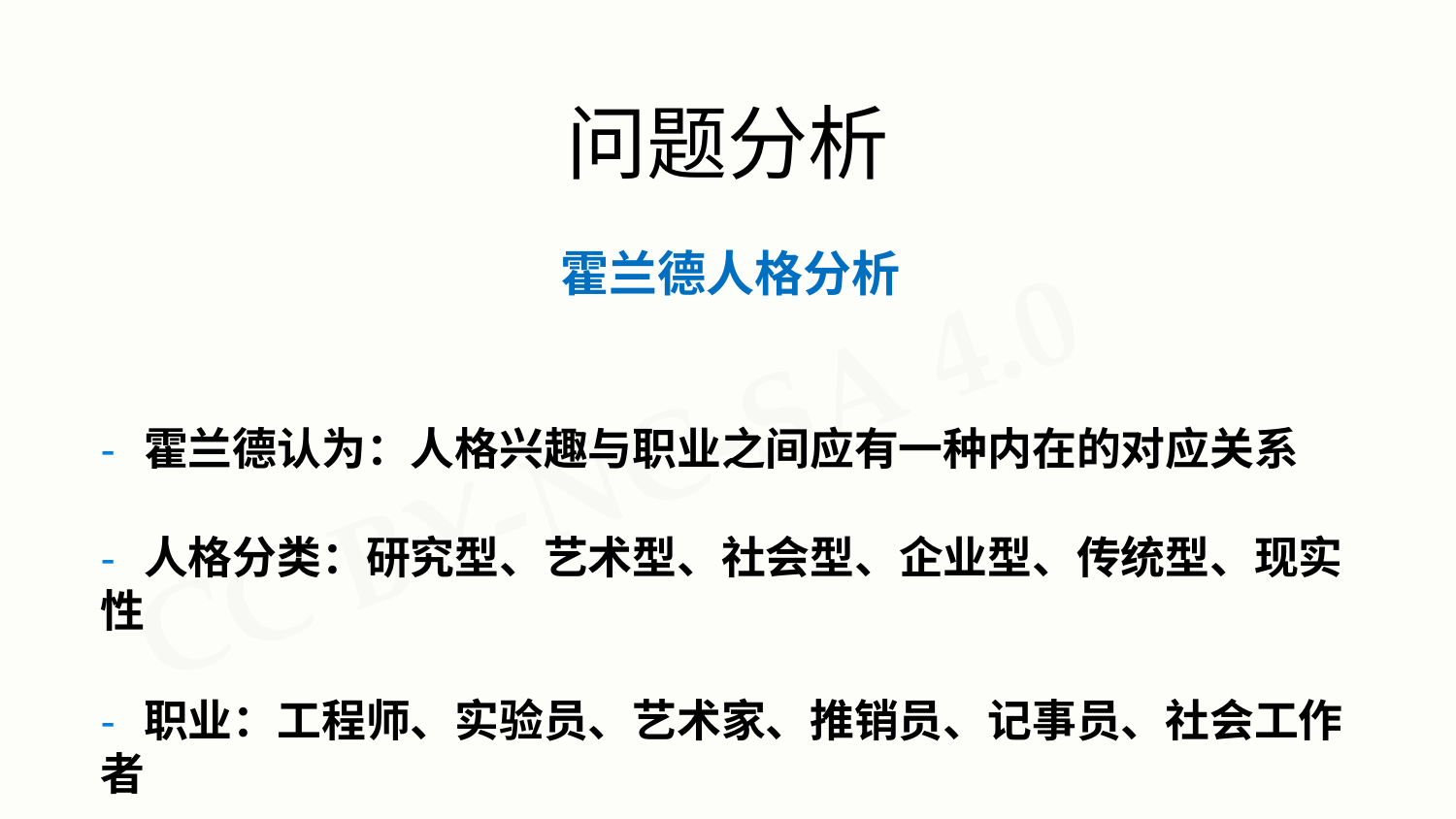

# 问题分析
霍兰德人格分析

- 霍兰德认为：人格兴趣与职业之间应有一种内在的对应关系

- 人格分类：研究型、艺术型、社会型、企业型、传统型、现实性

- 职业：工程师、实验员、艺术家、推销员、记事员、社会工作者